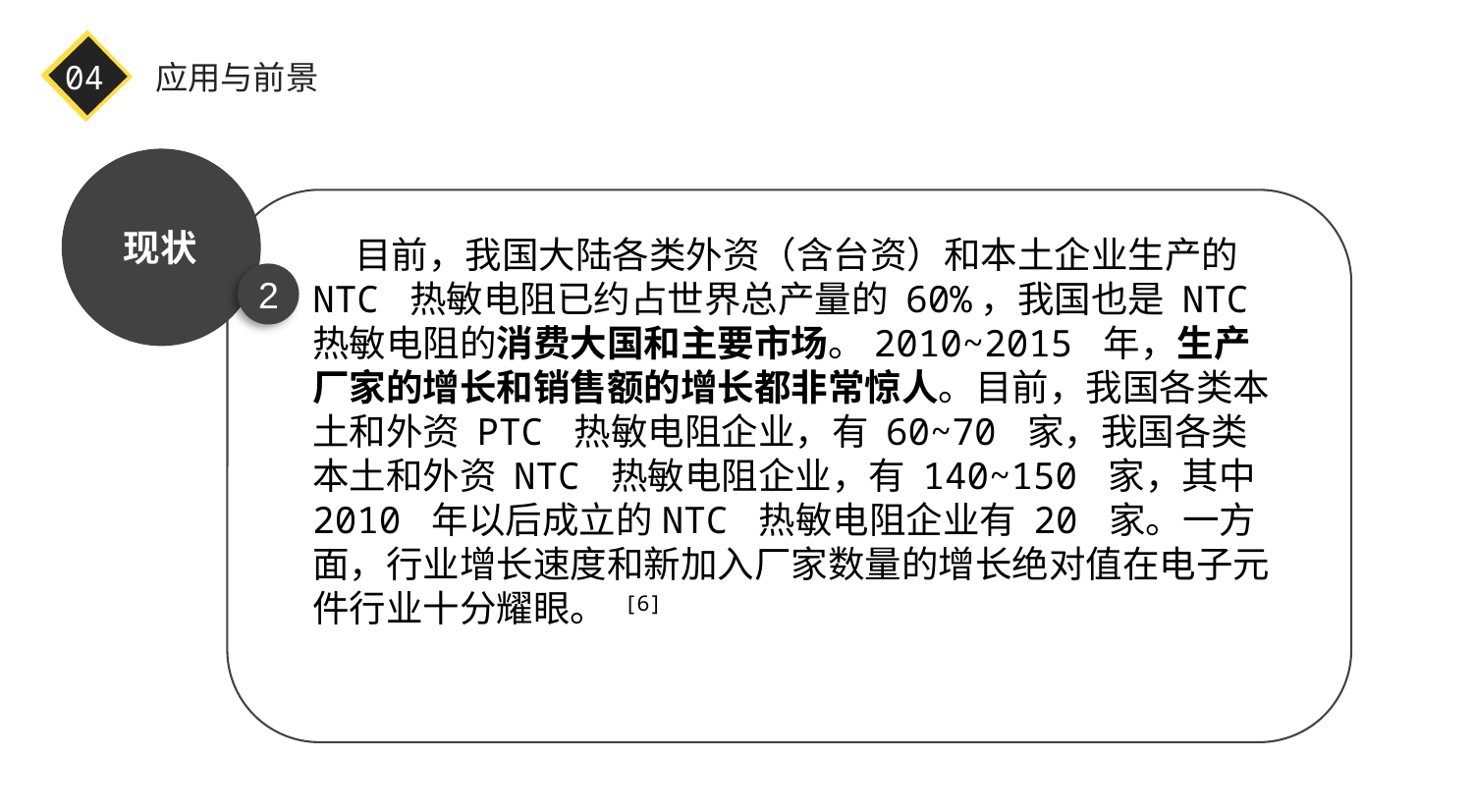

04
应用与前景

现状
    目前，我国大陆各类外资（含台资）和本土企业生产的 NTC 热敏电阻已约占世界总产量的 60%，我国也是 NTC 热敏电阻的消费大国和主要市场。2010~2015 年，生产厂家的增长和销售额的增长都非常惊人。目前，我国各类本土和外资 PTC 热敏电阻企业，有 60~70 家，我国各类本土和外资 NTC 热敏电阻企业，有 140~150 家，其中 2010 年以后成立的NTC 热敏电阻企业有 20 家。一方面，行业增长速度和新加入厂家数量的增长绝对值在电子元件行业十分耀眼。 [6]

2